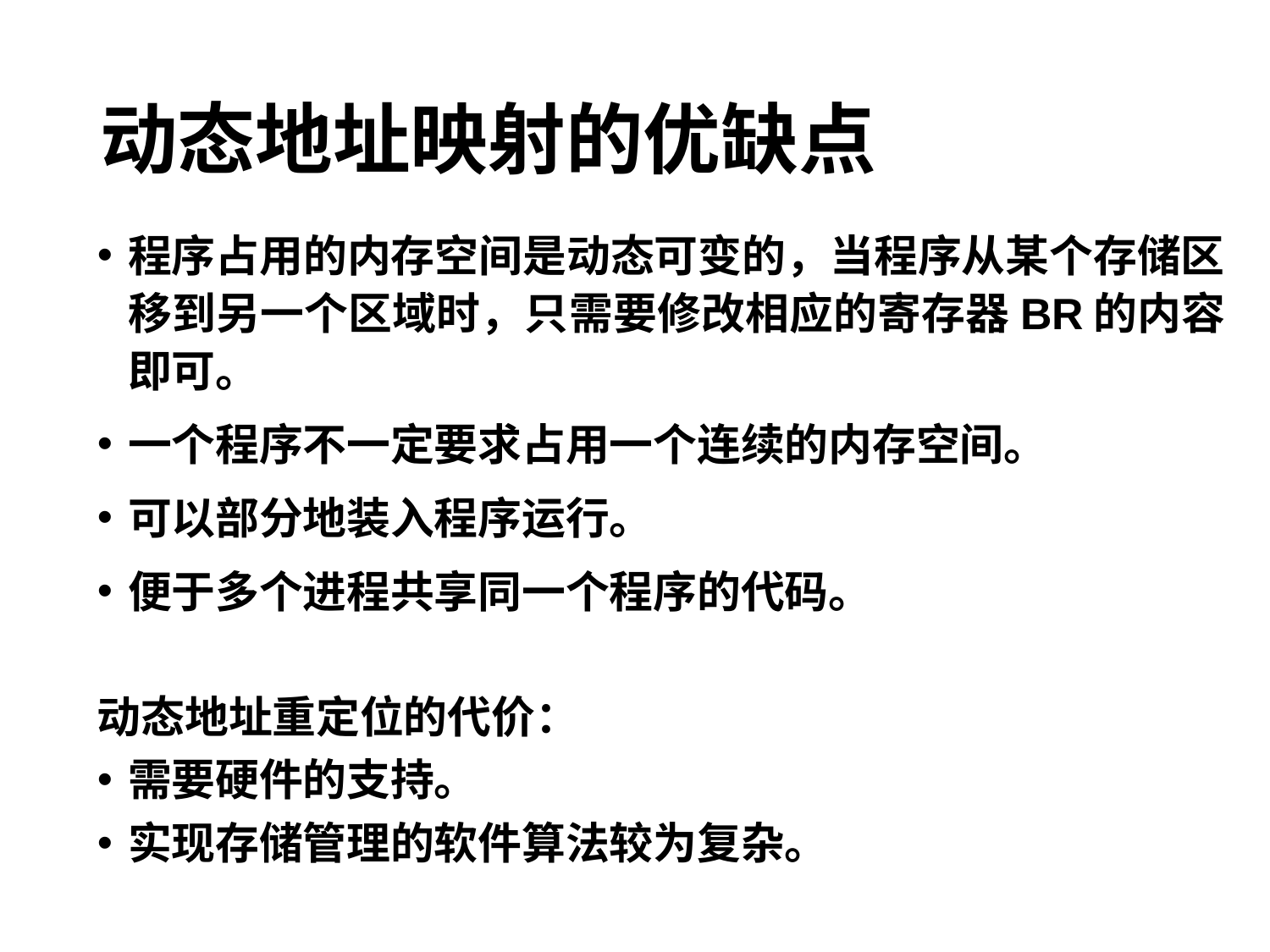

# 动态地址映射的优缺点

程序占用的内存空间是动态可变的，当程序从某个存储区移到另一个区域时，只需要修改相应的寄存器BR的内容即可。
一个程序不一定要求占用一个连续的内存空间。
可以部分地装入程序运行。
便于多个进程共享同一个程序的代码。

动态地址重定位的代价：
需要硬件的支持。
实现存储管理的软件算法较为复杂。